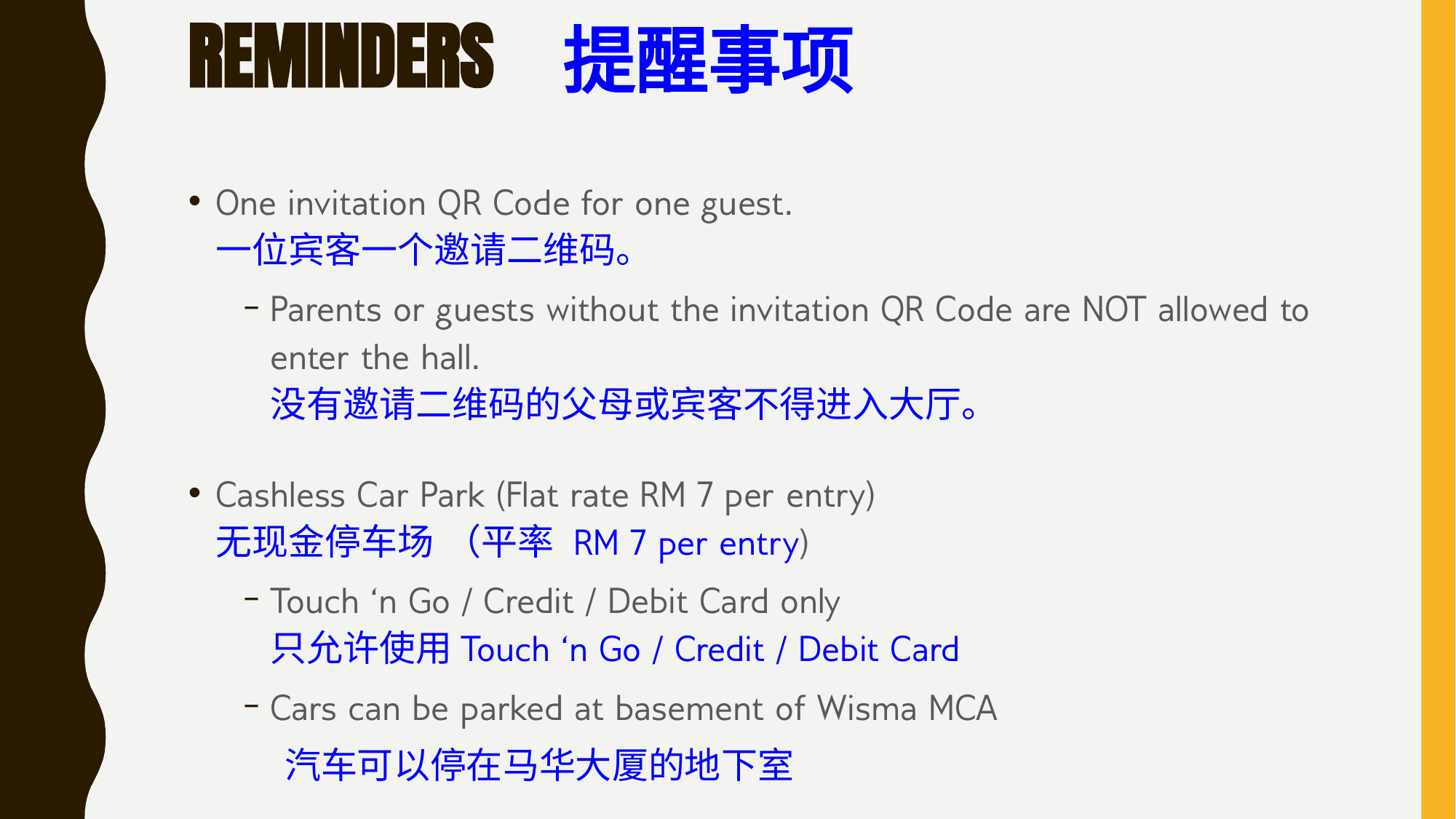

# REMINDERS   提醒事项
One invitation QR Code for one guest.
一位宾客一个邀请二维码。
Parents or guests without the invitation QR Code are NOT allowed to enter the hall.
没有邀请二维码的父母或宾客不得进入大厅。

Cashless Car Park (Flat rate RM 7 per entry)
无现金停车场 （平率 RM 7 per entry)
Touch ‘n Go / Credit / Debit Card only
只允许使用Touch ‘n Go / Credit / Debit Card
Cars can be parked at basement of Wisma MCA
   汽车可以停在马华大厦的地下室